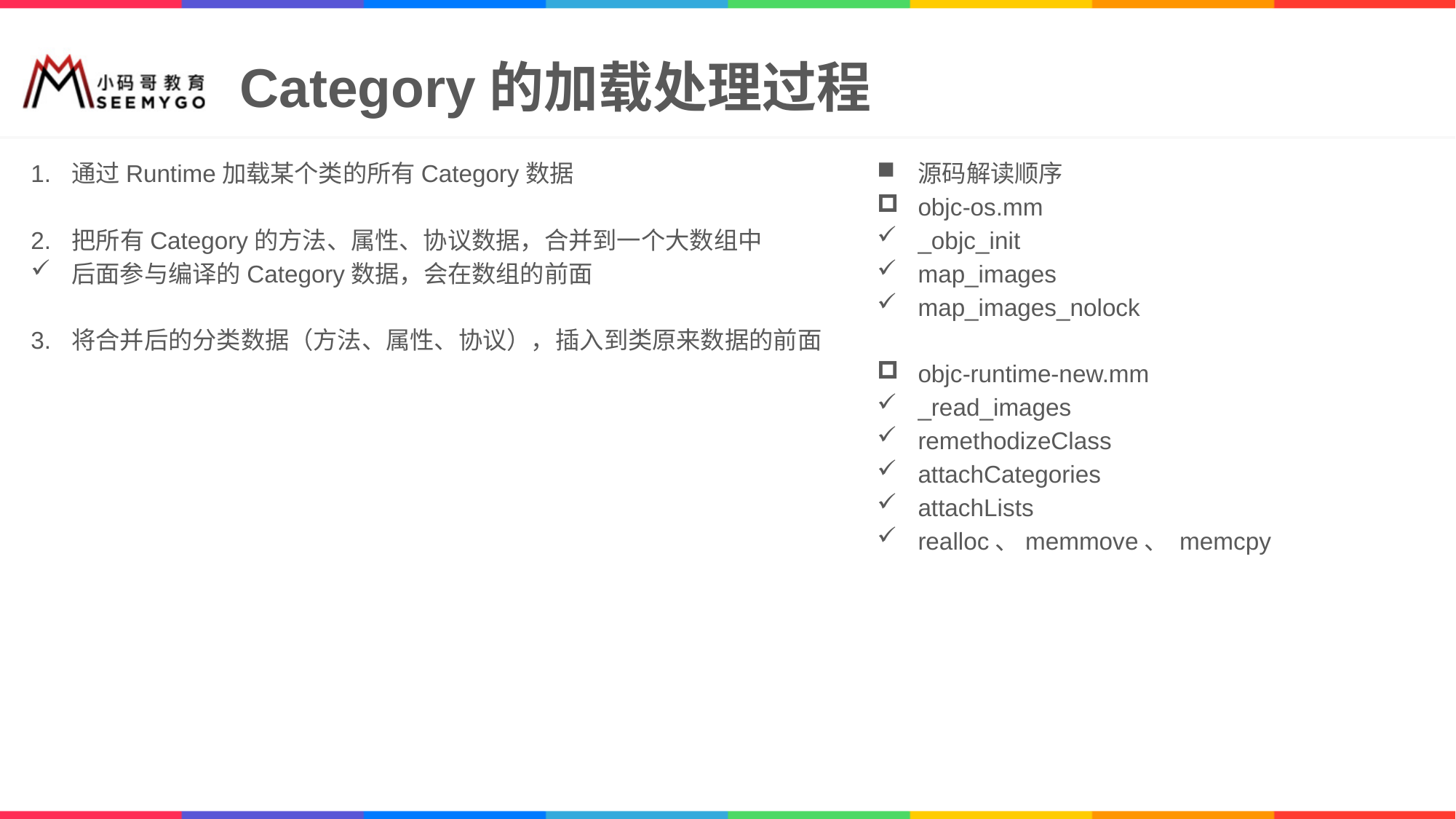

# Category的加载处理过程
通过Runtime加载某个类的所有Category数据

把所有Category的方法、属性、协议数据，合并到一个大数组中
后面参与编译的Category数据，会在数组的前面

将合并后的分类数据（方法、属性、协议），插入到类原来数据的前面
源码解读顺序
objc-os.mm
_objc_init
map_images
map_images_nolock

objc-runtime-new.mm
_read_images
remethodizeClass
attachCategories
attachLists
realloc、memmove、 memcpy